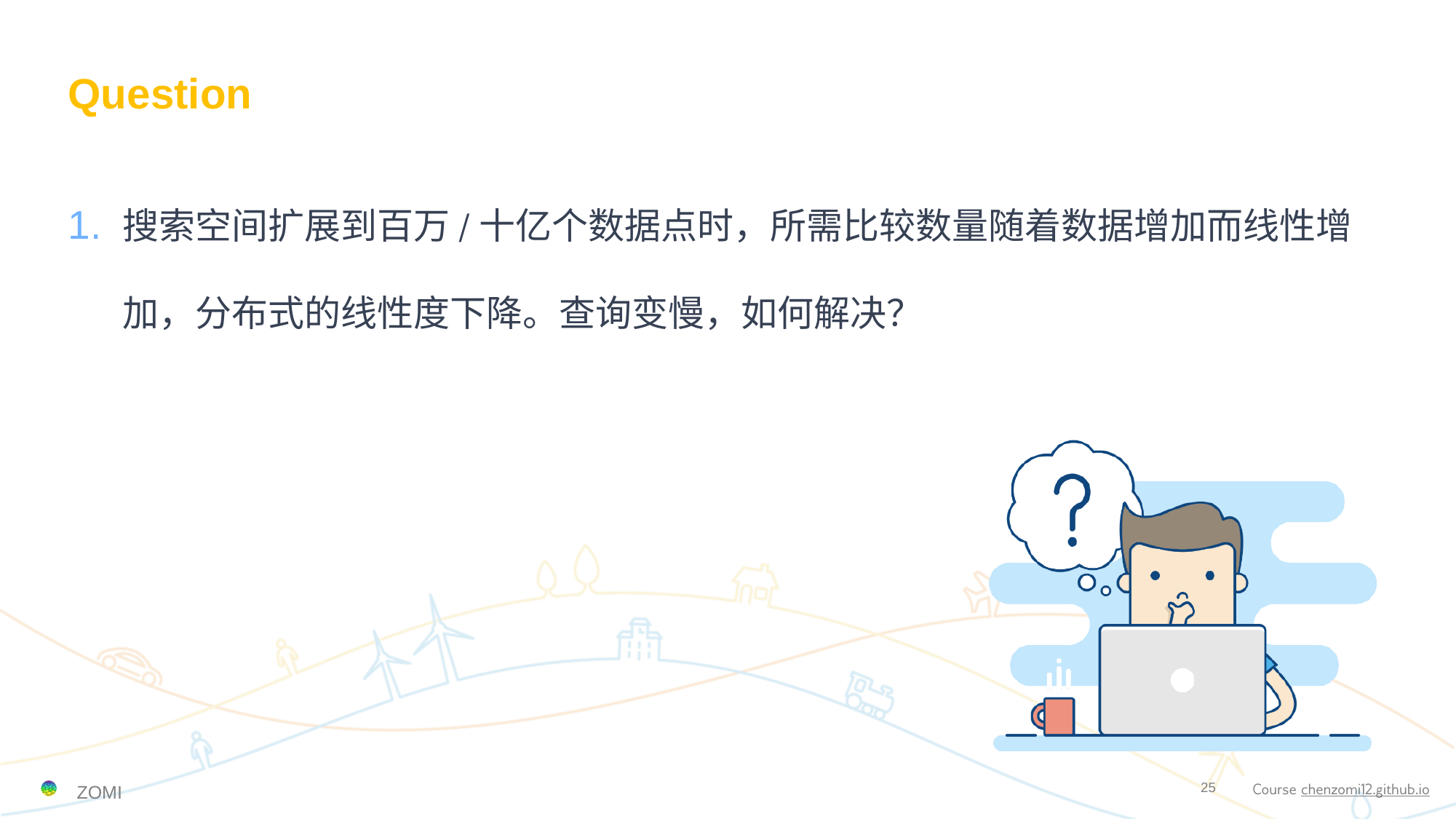

# Question
搜索空间扩展到百万/十亿个数据点时，所需比较数量随着数据增加而线性增加，分布式的线性度下降。查询变慢，如何解决？